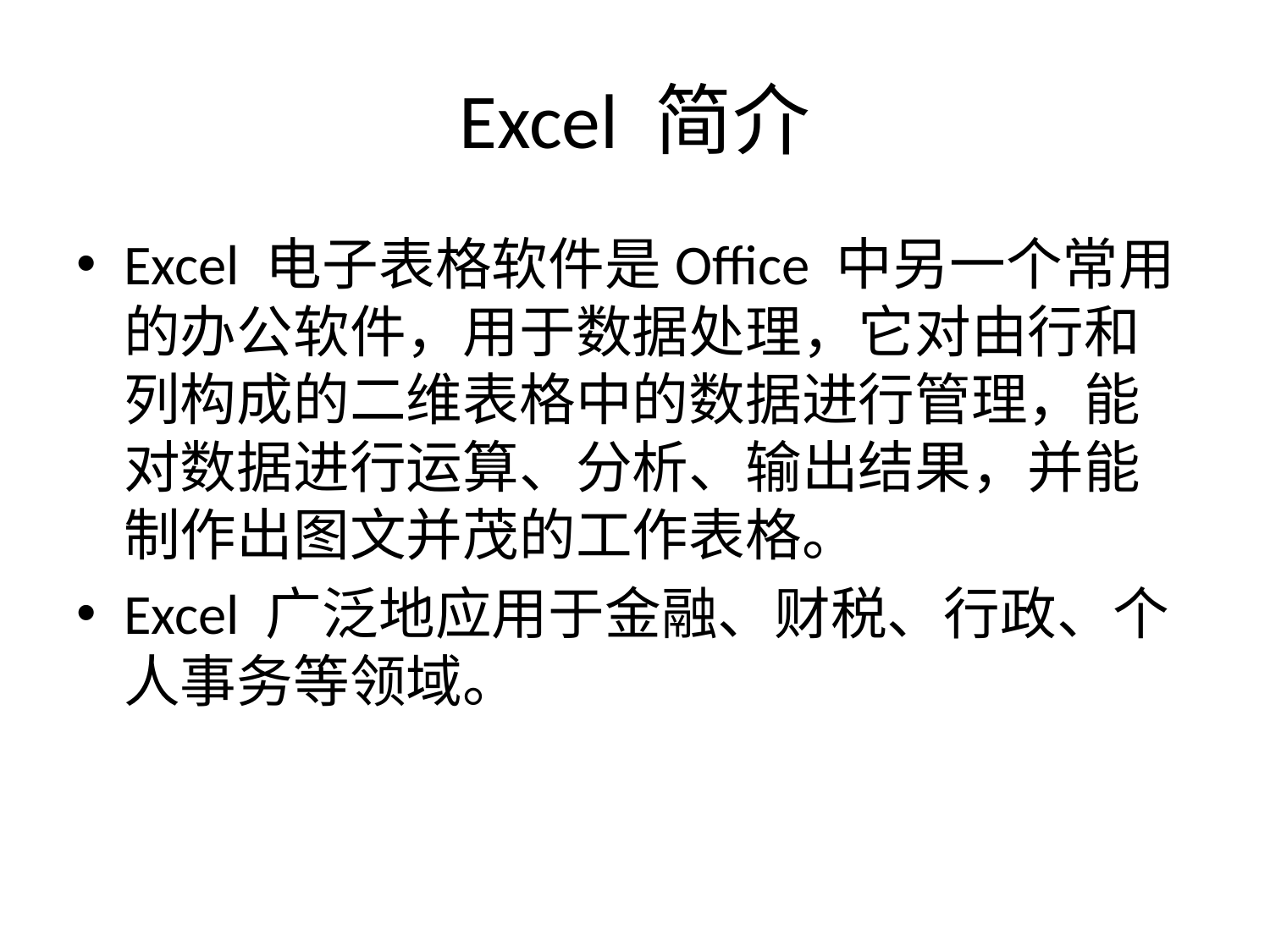

# Excel 简介
Excel 电子表格软件是Office 中另一个常用的办公软件，用于数据处理，它对由行和列构成的二维表格中的数据进行管理，能对数据进行运算、分析、输出结果，并能制作出图文并茂的工作表格。
Excel 广泛地应用于金融、财税、行政、个人事务等领域。